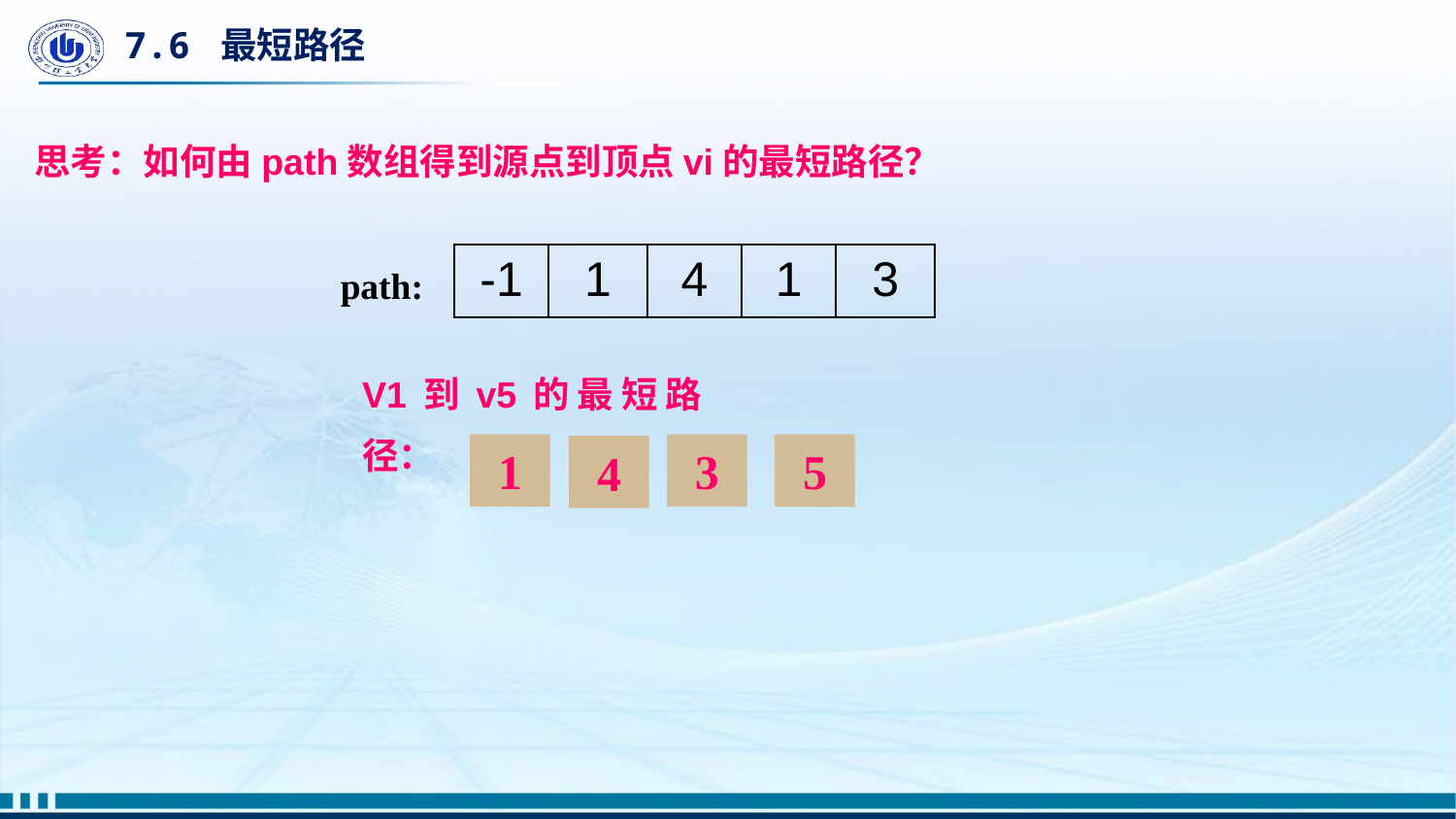

# 7.6 最短路径
思考：如何由path数组得到源点到顶点vi的最短路径？
| -1 | 1 | 4 | 1 | 3 |
| --- | --- | --- | --- | --- |
path:
V1到v5的最短路径：

1
3
5
4